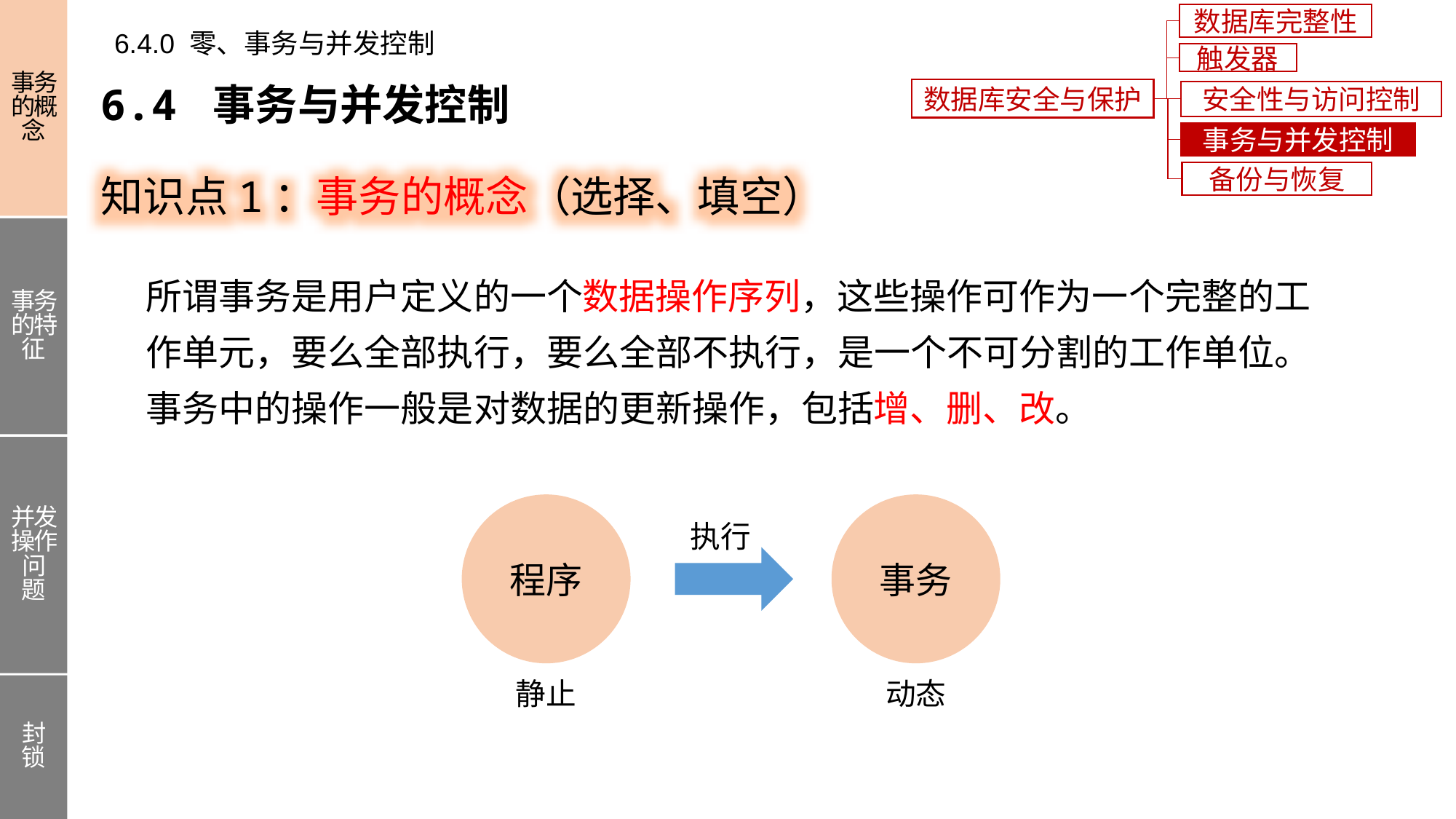

事务的概念
事务的特征
并发操作问题
封锁
数据库完整性
6.4.0 零、事务与并发控制
触发器
6.4 事务与并发控制
数据库安全与保护
安全性与访问控制
事务与并发控制
知识点1：事务的概念（选择、填空）
备份与恢复
所谓事务是用户定义的一个数据操作序列，这些操作可作为一个完整的工作单元，要么全部执行，要么全部不执行，是一个不可分割的工作单位。事务中的操作一般是对数据的更新操作，包括增、删、改。
事务
程序
执行

静止
动态